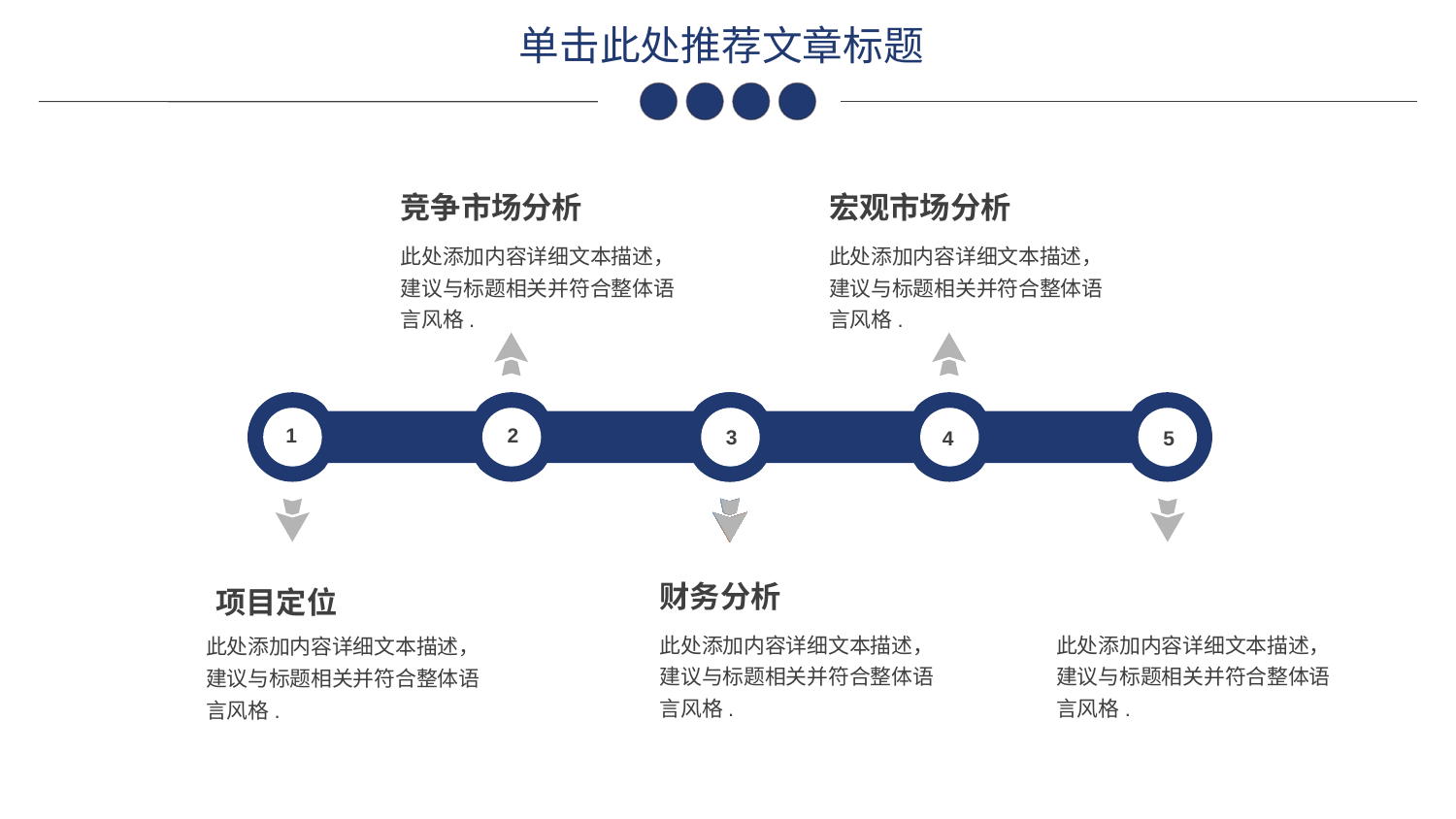

单击此处推荐文章标题

竞争市场分析
宏观市场分析
此处添加内容详细文本描述，建议与标题相关并符合整体语言风格.
此处添加内容详细文本描述，建议与标题相关并符合整体语言风格.

1
2
3
4
5
财务分析
项目定位
此处添加内容详细文本描述，建议与标题相关并符合整体语言风格.
此处添加内容详细文本描述，建议与标题相关并符合整体语言风格.
此处添加内容详细文本描述，建议与标题相关并符合整体语言风格.